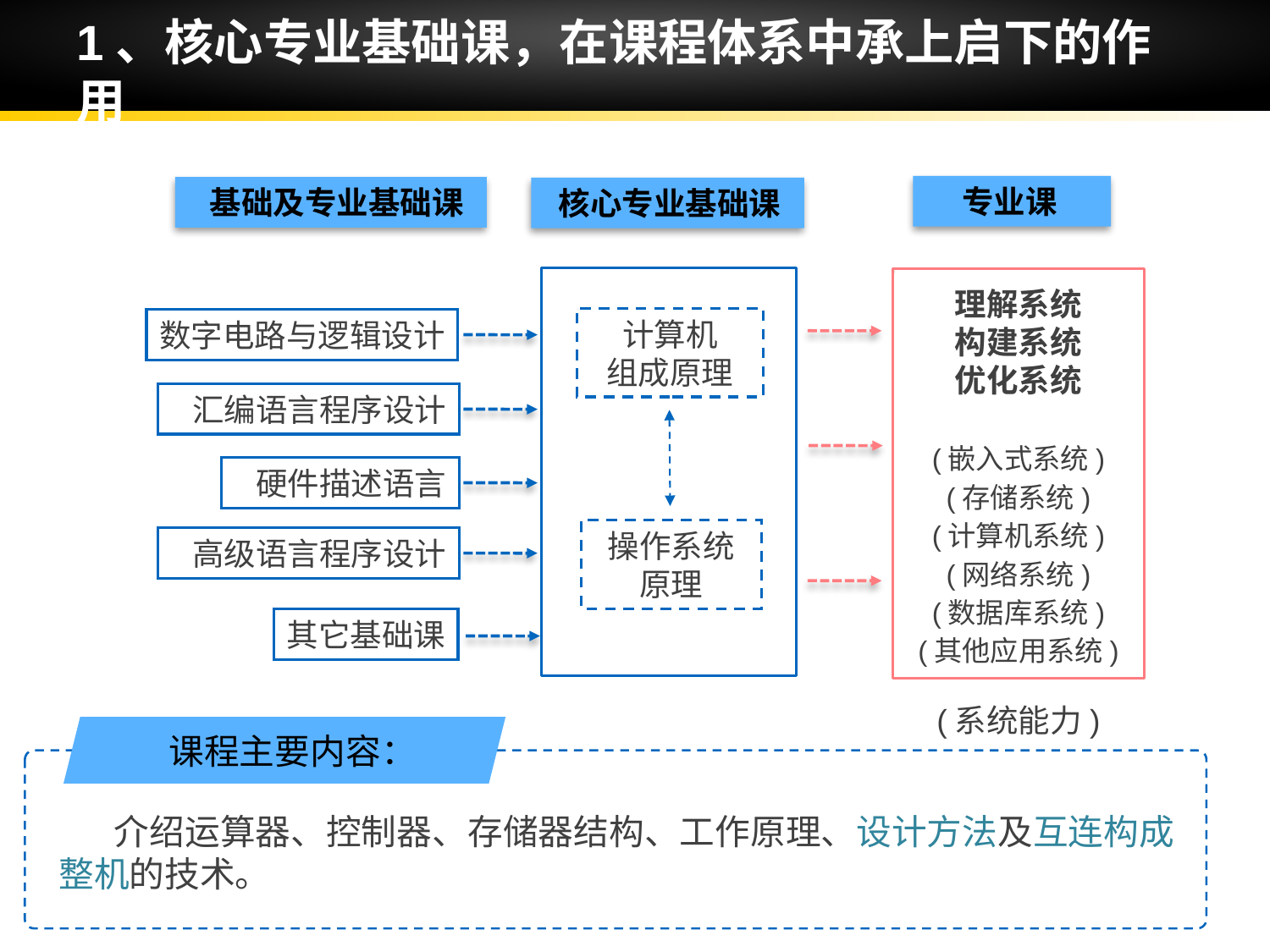

# 1、核心专业基础课，在课程体系中承上启下的作用
    专业课
  基础及专业基础课
 核心专业基础课

理解系统
构建系统
优化系统

(嵌入式系统)
(存储系统)
(计算机系统)
(网络系统)
(数据库系统)
(其他应用系统)

(系统能力)
计算机
组成原理
数字电路与逻辑设计

  汇编语言程序设计

  硬件描述语言

操作系统原理
  高级语言程序设计

其它基础课

 课程主要内容：

      介绍运算器、控制器、存储器结构、工作原理、设计方法及互连构成整机的技术。